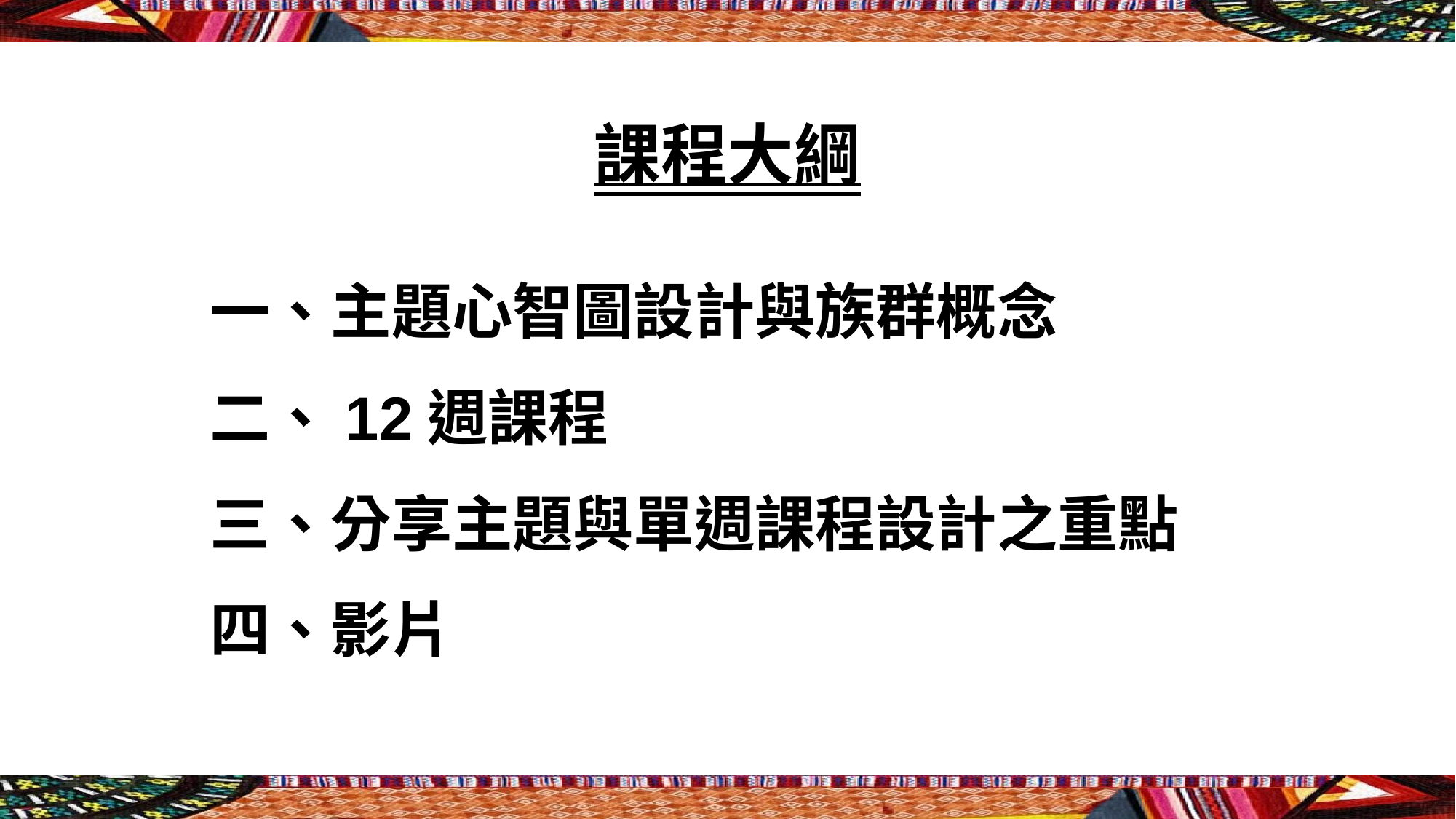

課程大綱

一、主題心智圖設計與族群概念
二、12週課程
三、分享主題與單週課程設計之重點
四、影片